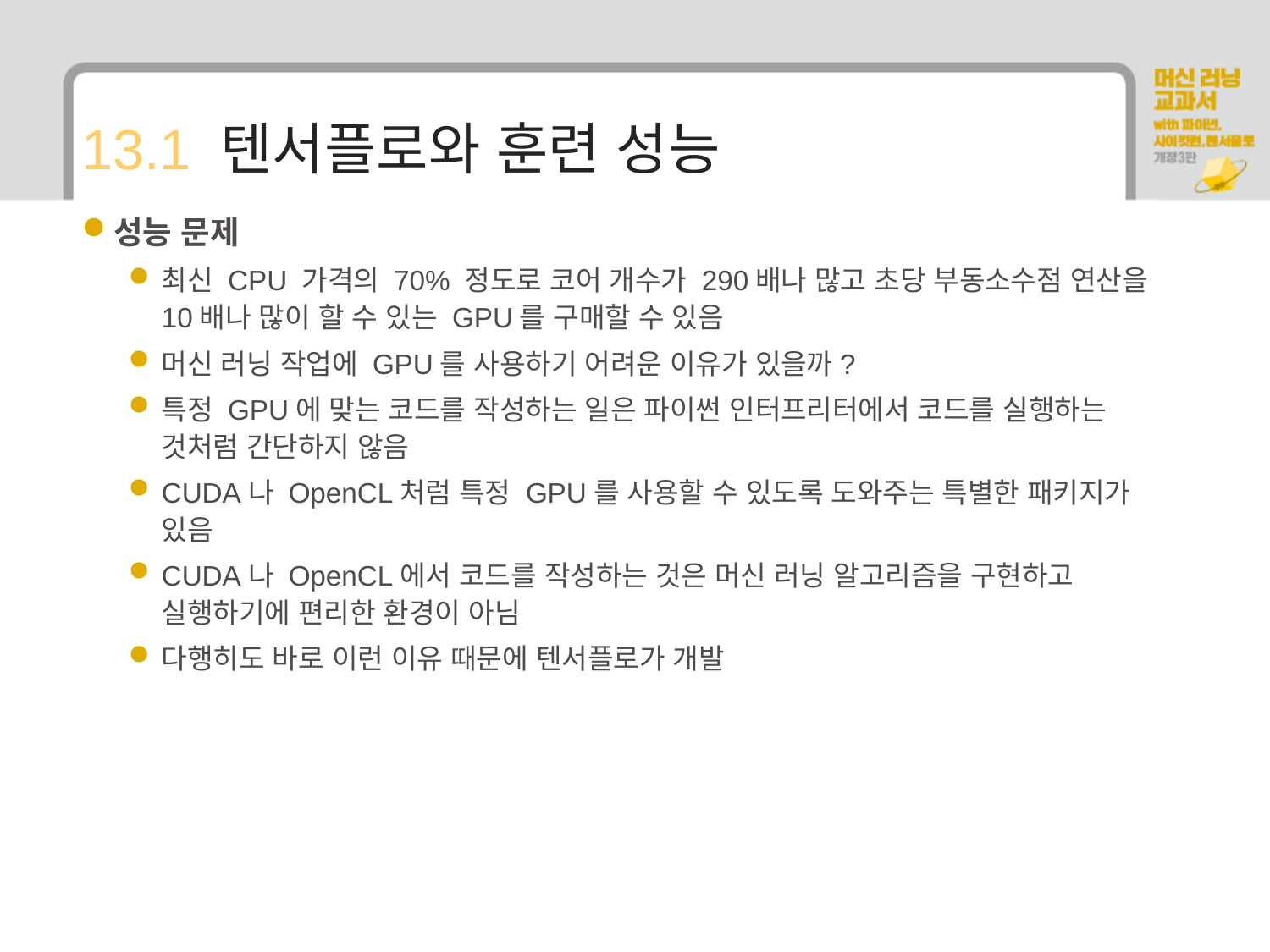

# 13.1 텐서플로와 훈련 성능
성능 문제
최신 CPU 가격의 70% 정도로 코어 개수가 290배나 많고 초당 부동소수점 연산을 10배나 많이 할 수 있는 GPU를 구매할 수 있음
머신 러닝 작업에 GPU를 사용하기 어려운 이유가 있을까?
특정 GPU에 맞는 코드를 작성하는 일은 파이썬 인터프리터에서 코드를 실행하는 것처럼 간단하지 않음
CUDA나 OpenCL처럼 특정 GPU를 사용할 수 있도록 도와주는 특별한 패키지가 있음
CUDA나 OpenCL에서 코드를 작성하는 것은 머신 러닝 알고리즘을 구현하고 실행하기에 편리한 환경이 아님
다행히도 바로 이런 이유 때문에 텐서플로가 개발